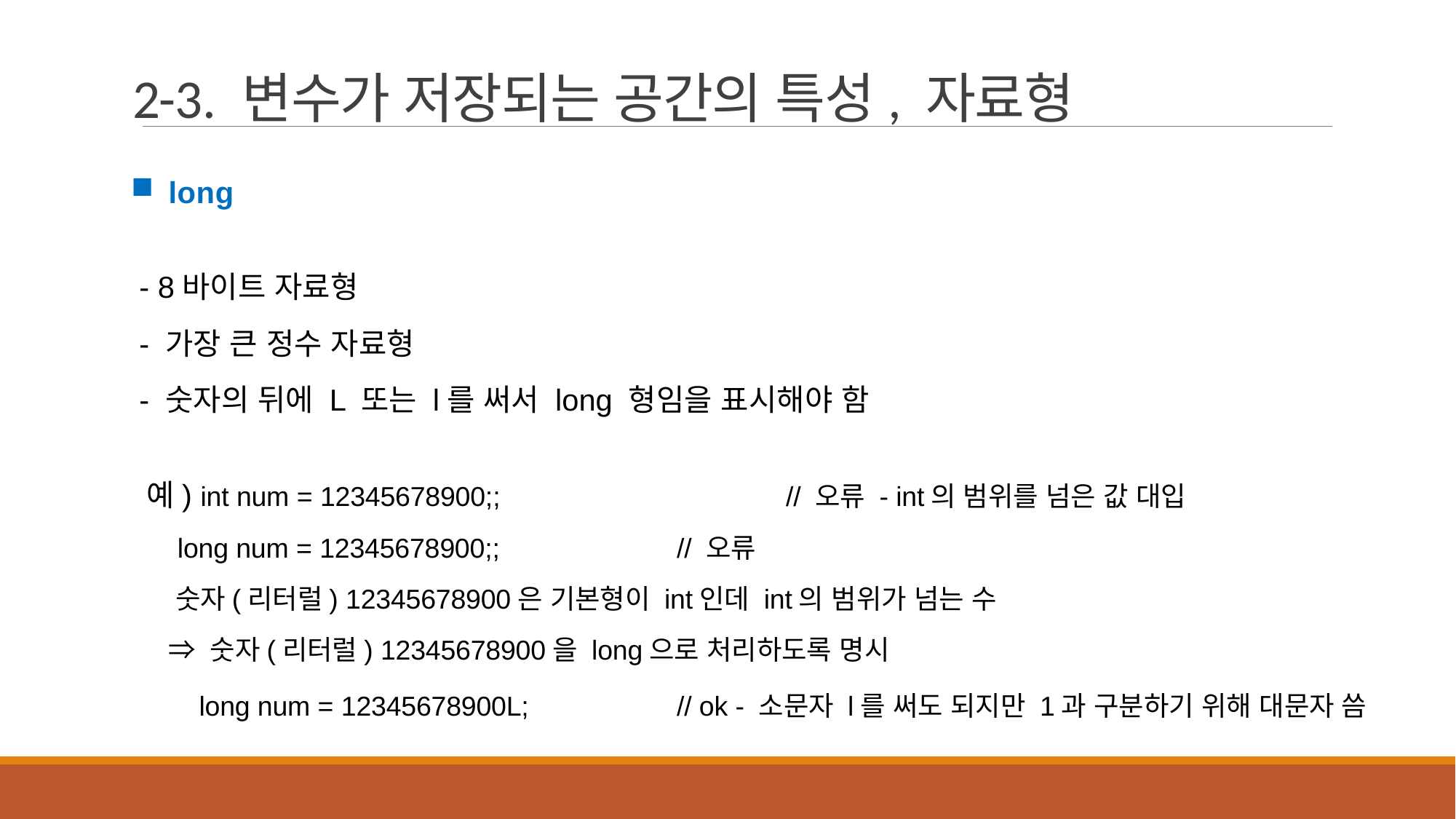

2-3. 변수가 저장되는 공간의 특성, 자료형
long

 - 8바이트 자료형
 - 가장 큰 정수 자료형
 - 숫자의 뒤에 L 또는 l를 써서 long 형임을 표시해야 함

 예) int num = 12345678900;;			// 오류 - int의 범위를 넘은 값 대입
       long num = 12345678900;;		// 오류
     숫자(리터럴) 12345678900은 기본형이 int인데 int의 범위가 넘는 수
     ⇒ 숫자(리터럴) 12345678900을 long으로 처리하도록 명시
         long num = 12345678900L;		// ok - 소문자 l를 써도 되지만 1과 구분하기 위해 대문자 씀